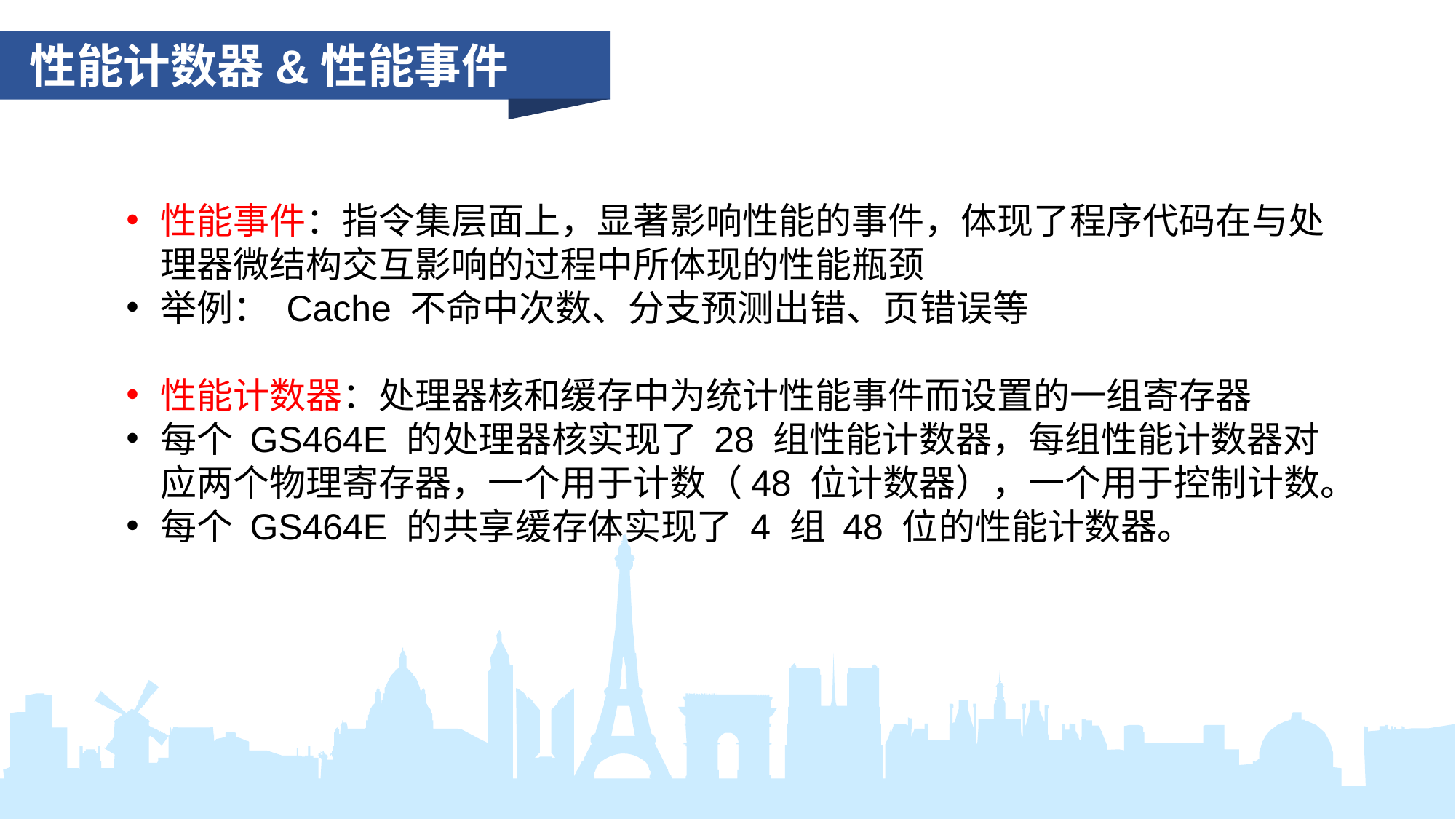

性能计数器&性能事件

性能事件：指令集层面上，显著影响性能的事件，体现了程序代码在与处理器微结构交互影响的过程中所体现的性能瓶颈
举例： Cache 不命中次数、分支预测出错、页错误等

性能计数器：处理器核和缓存中为统计性能事件而设置的一组寄存器
每个 GS464E 的处理器核实现了 28 组性能计数器，每组性能计数器对应两个物理寄存器，一个用于计数（48 位计数器），一个用于控制计数。
每个 GS464E 的共享缓存体实现了 4 组 48 位的性能计数器。